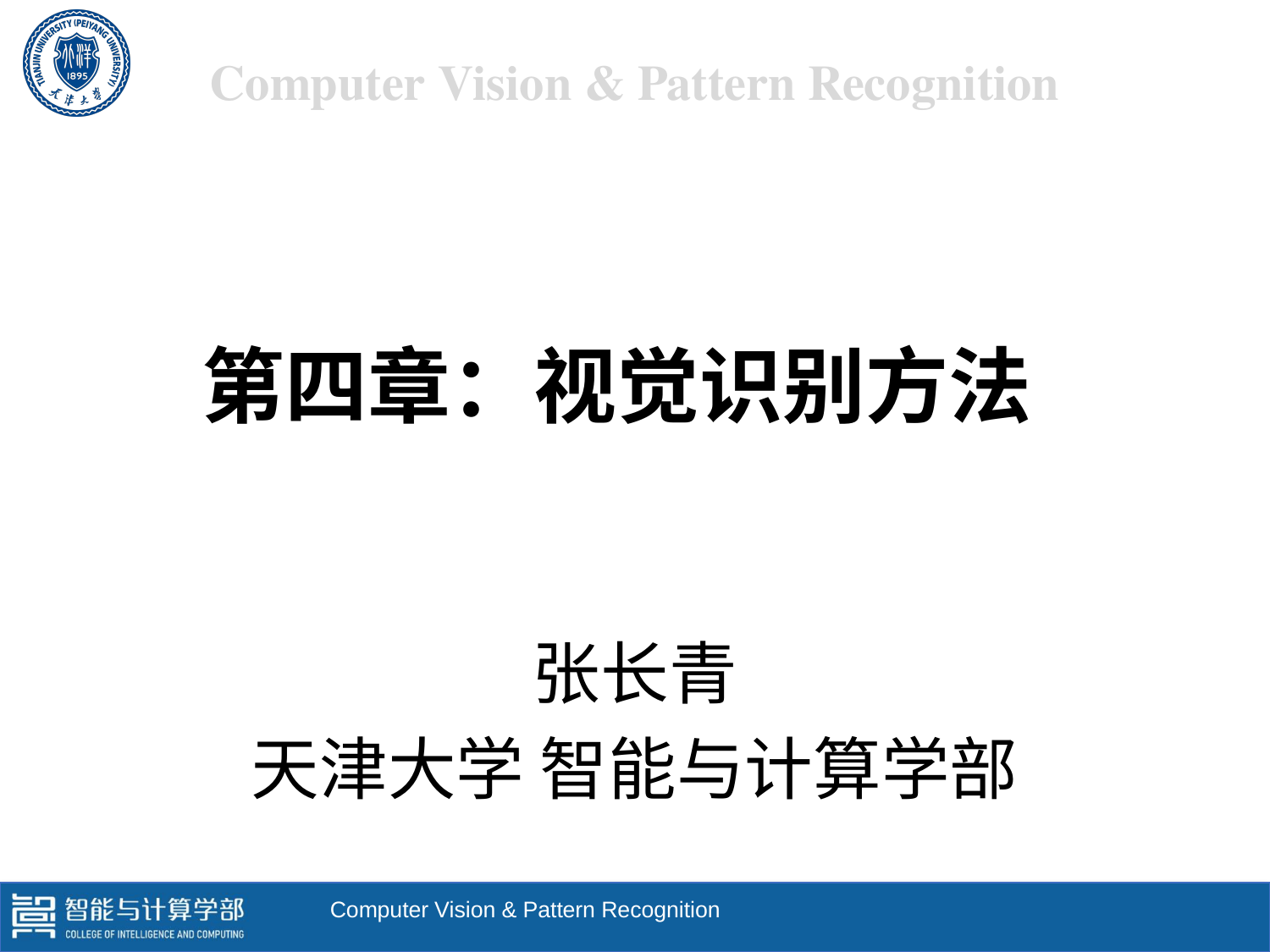

# Computer Vision & Pattern Recognition
第四章：视觉识别方法
张长青
天津大学 智能与计算学部